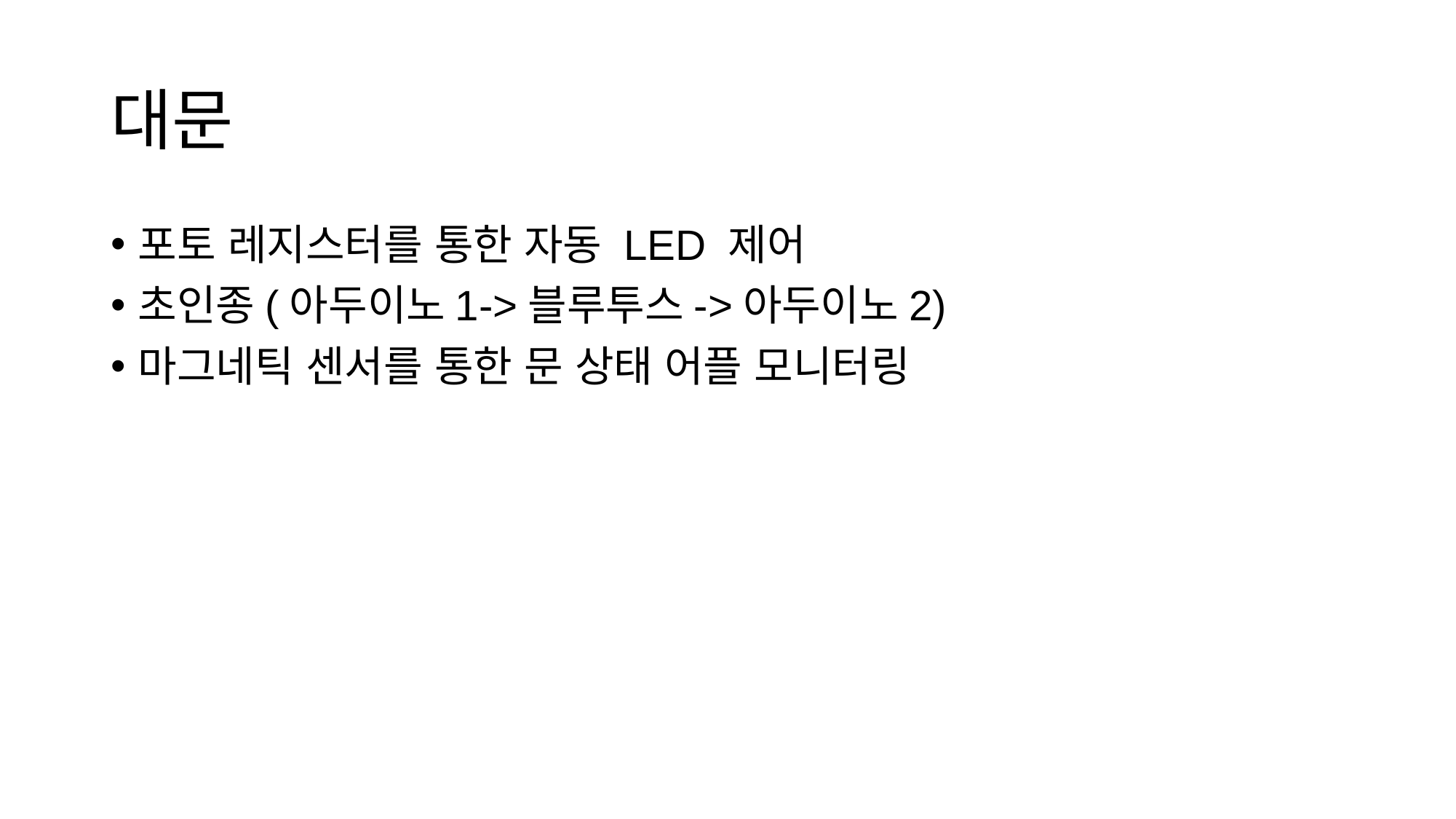

# 대문
포토 레지스터를 통한 자동 LED 제어
초인종(아두이노1->블루투스->아두이노2)
마그네틱 센서를 통한 문 상태 어플 모니터링